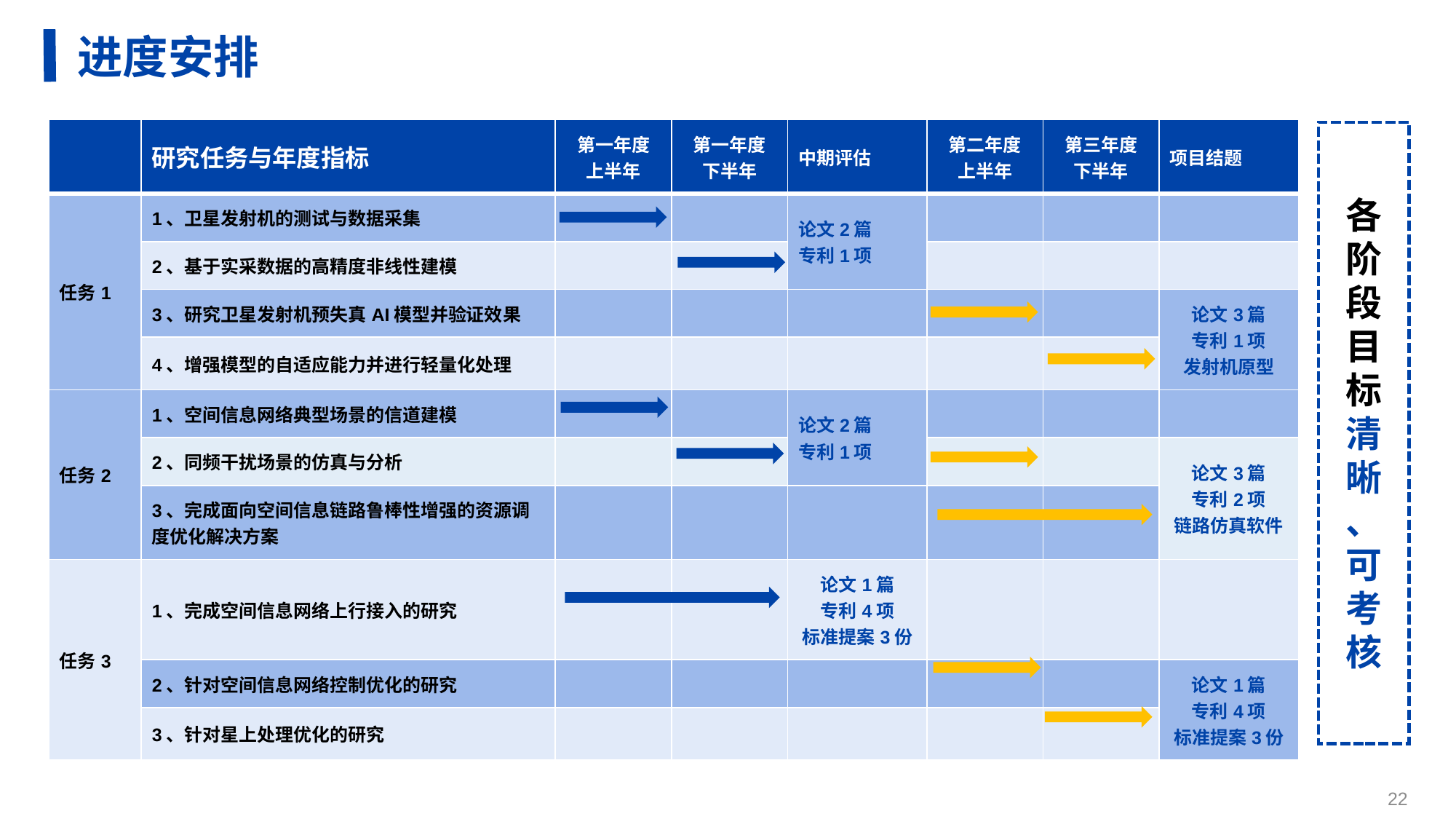

进度安排
进度安排
|  | 研究任务与年度指标 | 第一年度 上半年 | 第一年度 下半年 | 中期评估 | 第二年度 上半年 | 第三年度 下半年 | 项目结题 |
| --- | --- | --- | --- | --- | --- | --- | --- |
| 任务1 | 1、卫星发射机的测试与数据采集 |  |  | 论文2篇 专利1项 |  |  |  |
|  | 2、基于实采数据的高精度非线性建模 |  |  |  |  |  |  |
|  | 3、研究卫星发射机预失真AI模型并验证效果 |  |  |  |  |  | 论文3篇 专利1项 发射机原型 |
|  | 4、增强模型的自适应能力并进行轻量化处理 |  |  |  |  |  |  |
| 任务2 | 1、空间信息网络典型场景的信道建模 |  |  | 论文2篇 专利1项 |  |  |  |
|  | 2、同频干扰场景的仿真与分析 |  |  |  |  |  | 论文3篇 专利2项 链路仿真软件 |
|  | 3、完成面向空间信息链路鲁棒性增强的资源调度优化解决方案 |  |  |  |  |  | 论文3篇 专利2项 |
| 任务3 | 1、完成空间信息网络上行接入的研究 |  |  | 论文1篇 专利4项 标准提案3份 |  |  |  |
|  | 2、针对空间信息网络控制优化的研究 |  |  |  |  |  | 论文1篇 专利4项 标准提案3份 |
|  | 3、针对星上处理优化的研究 |  |  |  |  |  |  |
各
阶段目
标
清
晰
、
可
考
核

22